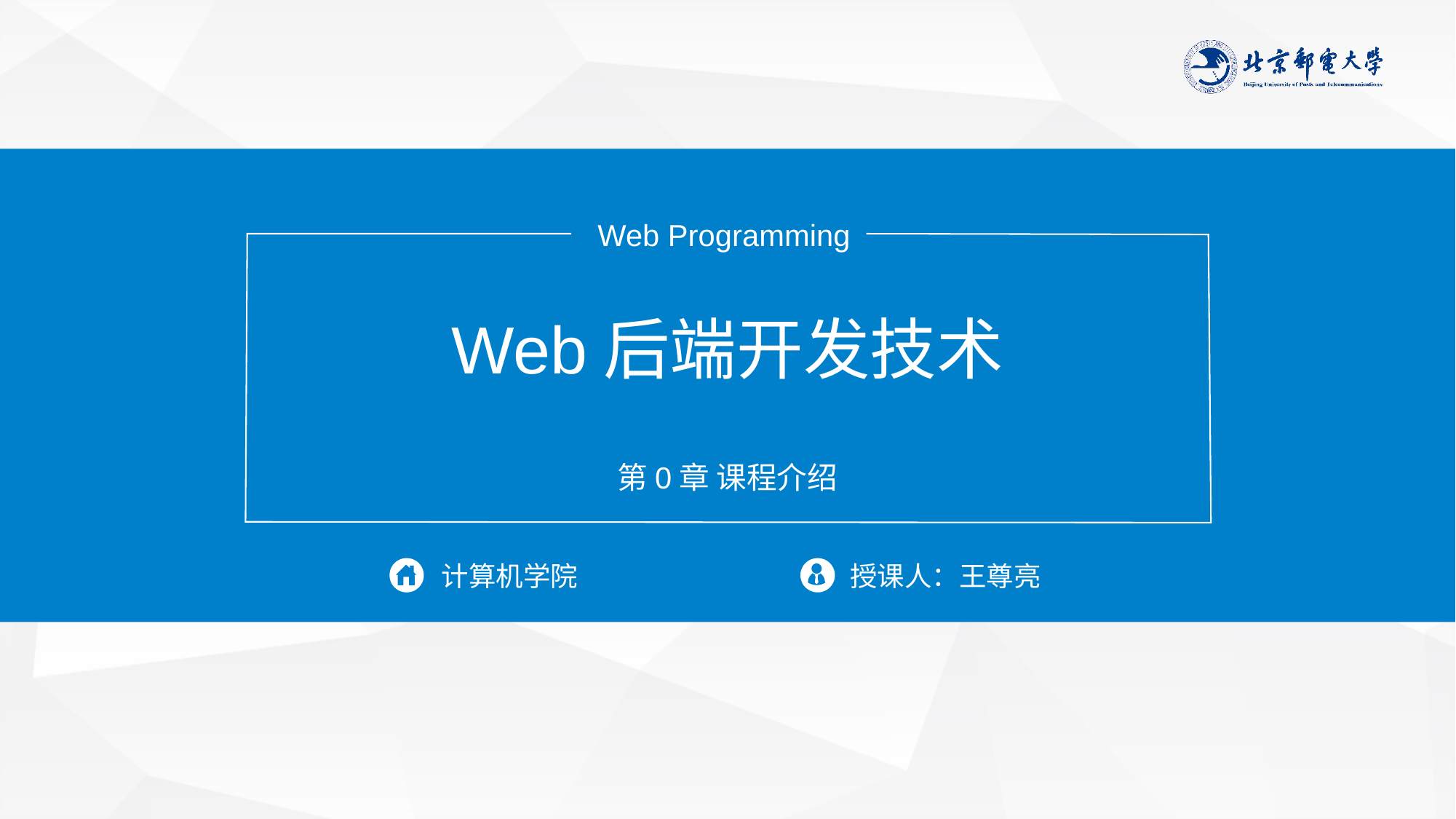

Web Programming

Web后端开发技术
第0章 课程介绍
计算机学院
授课人：王尊亮